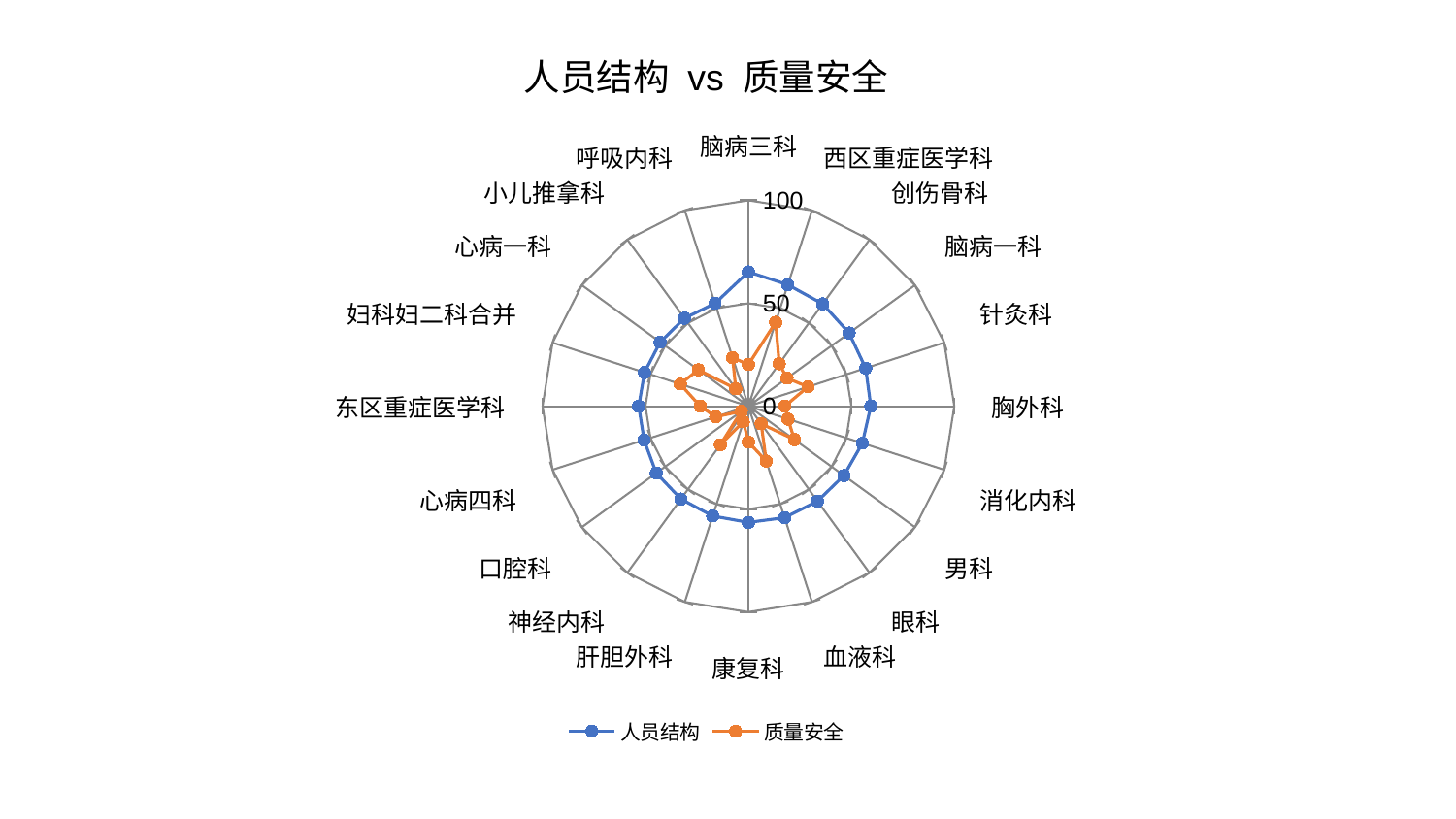

### Chart: 人员结构 vs 质量安全

| Category | 人员结构 | 质量安全 |
|---|---|---|
| 脑病三科 | 65.258783865856 | 20.263726129889363 |
| 西区重症医学科 | 62.05271685492941 | 42.80024960057899 |
| 创伤骨科 | 61.425726482530145 | 25.489911287179623 |
| 脑病一科 | 60.469510472327215 | 23.16160985817375 |
| 针灸科 | 59.87580342904919 | 30.388383248553605 |
| 胸外科 | 59.463004012229064 | 17.68841406826135 |
| 消化内科 | 58.205942690406424 | 20.201768541190813 |
| 男科 | 57.34042177581078 | 27.610990587843638 |
| 眼科 | 57.06479309567973 | 10.566331542304203 |
| 血液科 | 56.95563730883416 | 28.035710529434887 |
| 康复科 | 56.46178992531378 | 17.44321957363705 |
| 肝胆外科 | 56.09062323449807 | 7.957717700527222 |
| 神经内科 | 55.77209353779263 | 23.13099070037743 |
| 口腔科 | 55.30262267527153 | 4.23091422971967 |
| 心病四科 | 53.28147222666626 | 16.715623480000158 |
| 东区重症医学科 | 53.278185470882704 | 23.423916685237273 |
| 妇科妇二科合并 | 53.088611978092516 | 34.813688671598655 |
| 心病一科 | 52.96158474078732 | 30.08519148227399 |
| 小儿推拿科 | 52.82441316931411 | 10.417532771340007 |
| 呼吸内科 | 52.51794958304032 | 24.798560421503588 |
22